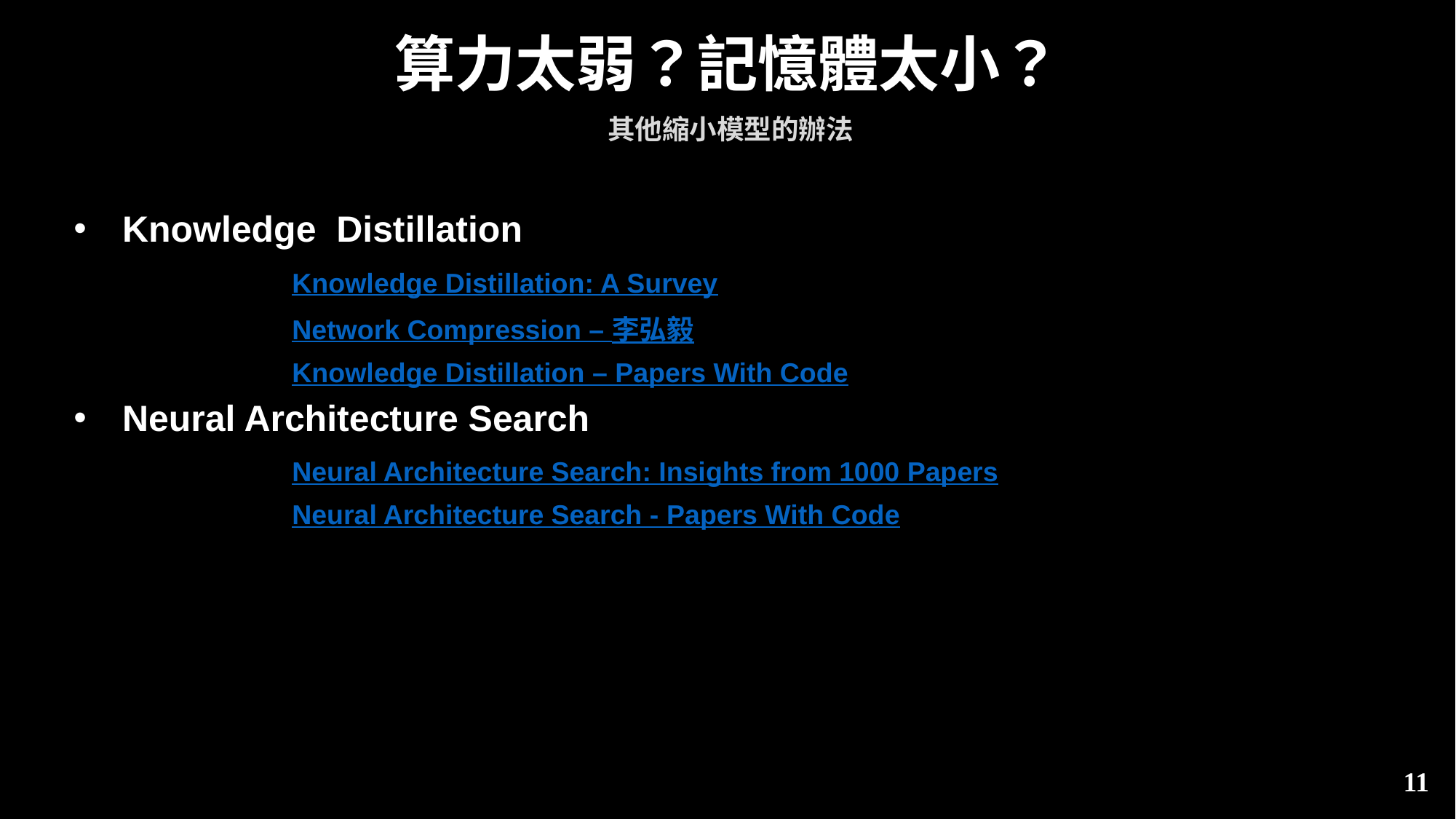

# 算力太弱？記憶體太小？
其他縮小模型的辦法
Knowledge  Distillation
		Knowledge Distillation: A Survey
		Network Compression – 李弘毅
		Knowledge Distillation – Papers With Code
Neural Architecture Search
		Neural Architecture Search: Insights from 1000 Papers
		Neural Architecture Search - Papers With Code

11